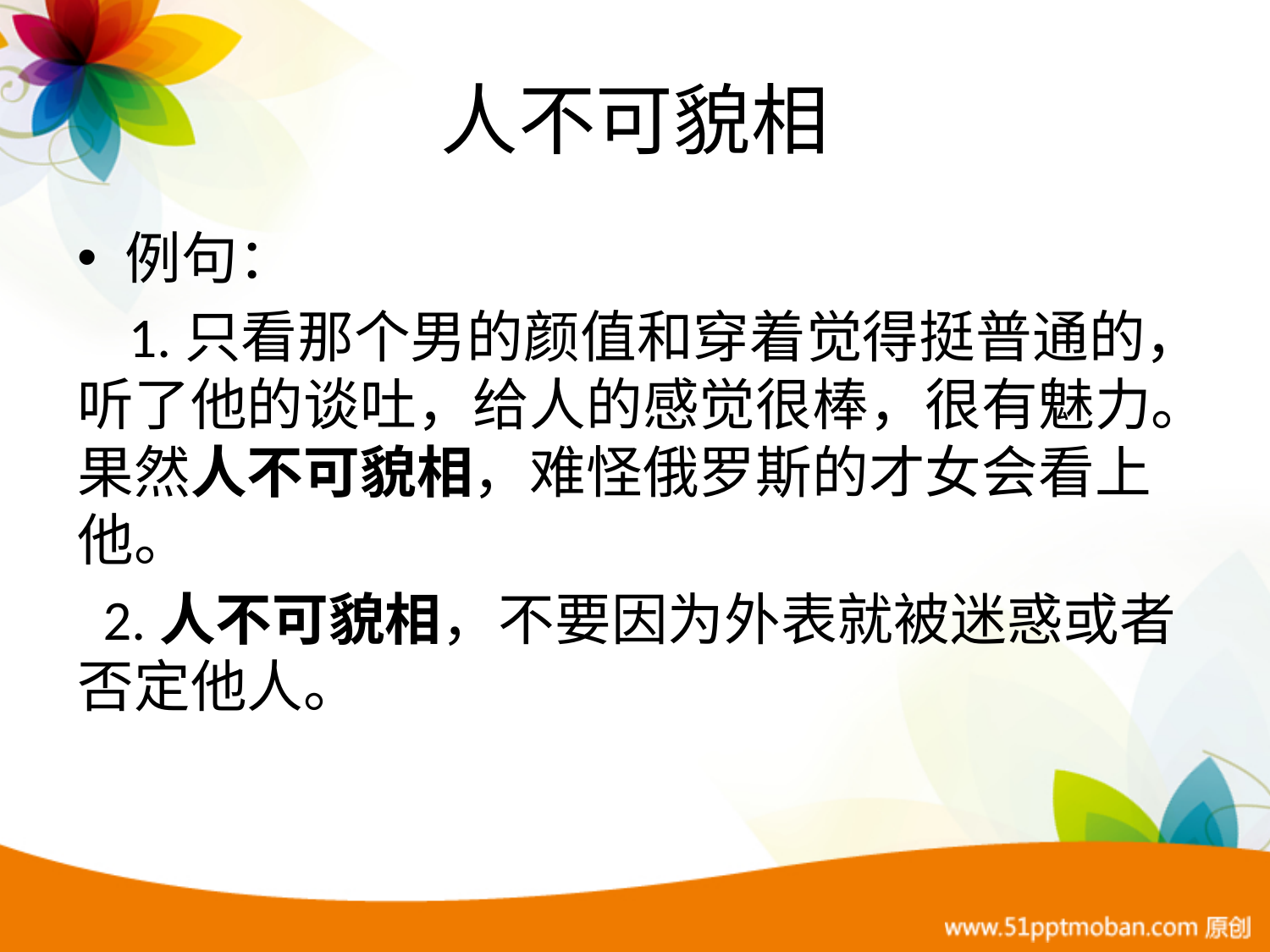

# 人不可貌相
例句：
    1.只看那个男的颜值和穿着觉得挺普通的，听了他的谈吐，给人的感觉很棒，很有魅力。果然人不可貌相，难怪俄罗斯的才女会看上他。
  2.人不可貌相，不要因为外表就被迷惑或者否定他人。